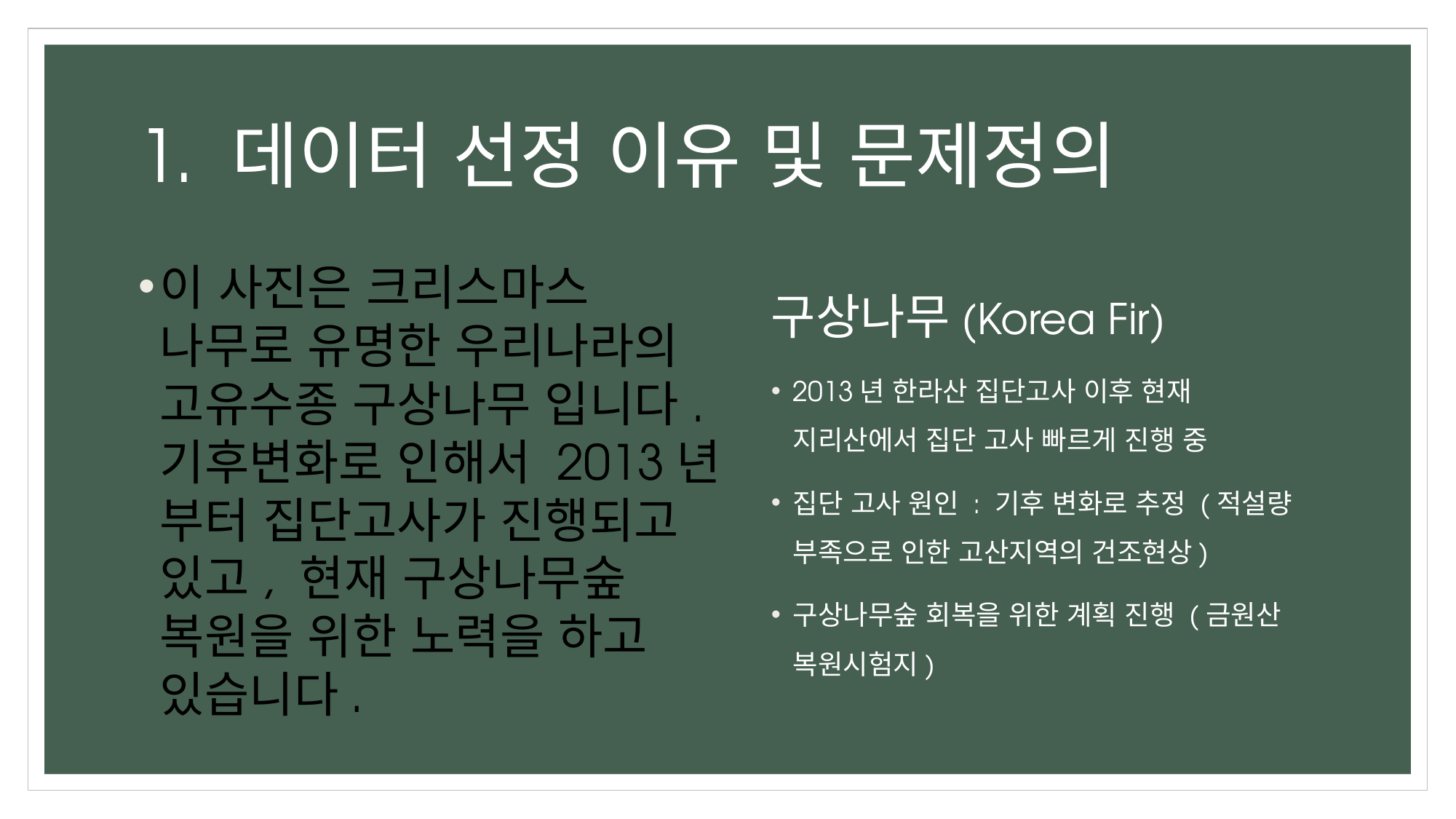

# 1. 데이터 선정 이유 및 문제정의
구상나무(Korea Fir)
2013년 한라산 집단고사 이후 현재 지리산에서 집단 고사 빠르게 진행 중
집단 고사 원인 : 기후 변화로 추정 (적설량 부족으로 인한 고산지역의 건조현상)
구상나무숲 회복을 위한 계획 진행 (금원산 복원시험지)

이 사진은 크리스마스 나무로 유명한 우리나라의 고유수종 구상나무 입니다. 기후변화로 인해서 2013년 부터 집단고사가 진행되고 있고, 현재 구상나무숲 복원을 위한 노력을 하고 있습니다.